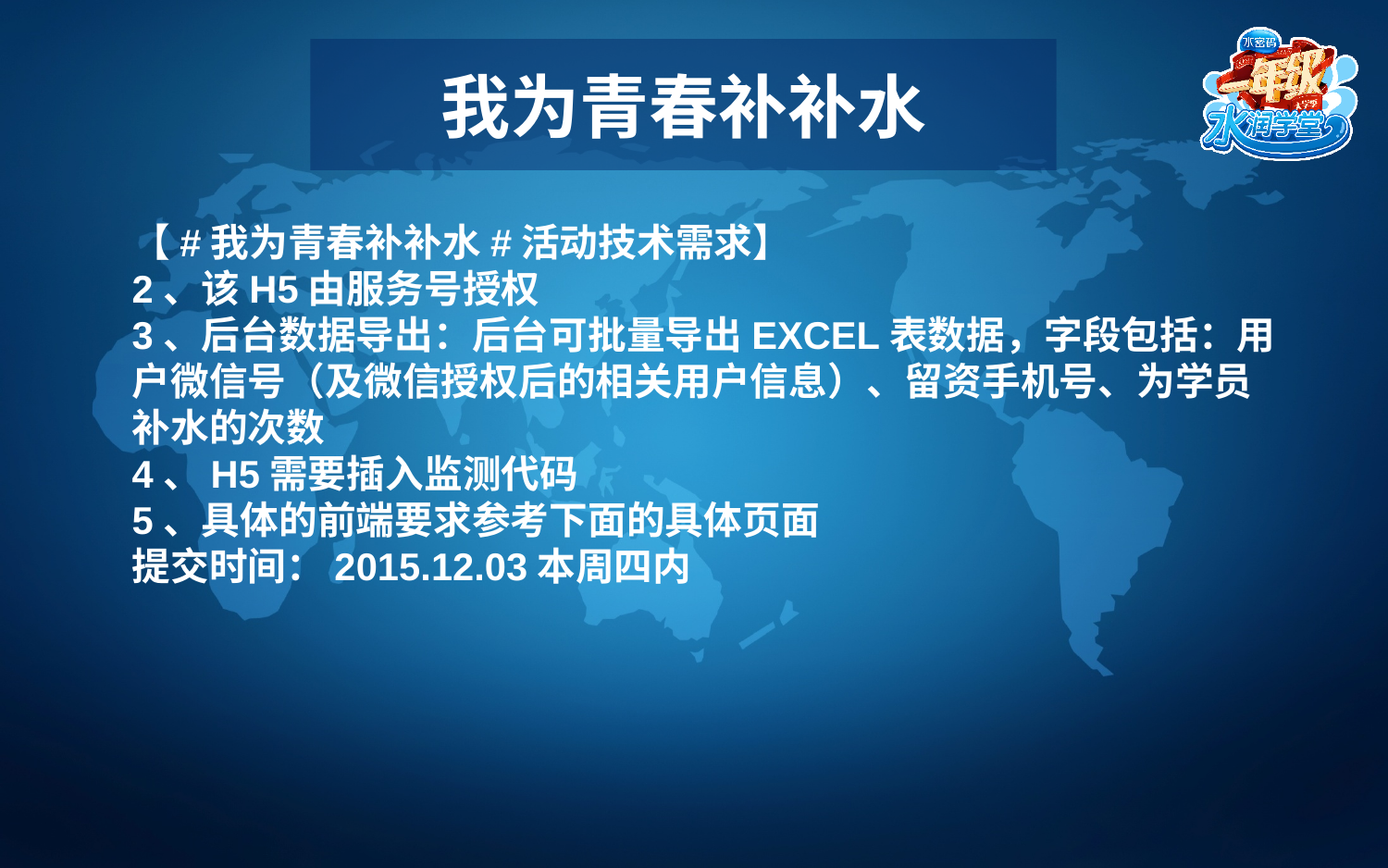

我为青春补补水
【#我为青春补补水#活动技术需求】
2、该H5由服务号授权
3、后台数据导出：后台可批量导出EXCEL表数据，字段包括：用户微信号（及微信授权后的相关用户信息）、留资手机号、为学员补水的次数
4、H5需要插入监测代码
5、具体的前端要求参考下面的具体页面
提交时间：2015.12.03本周四内